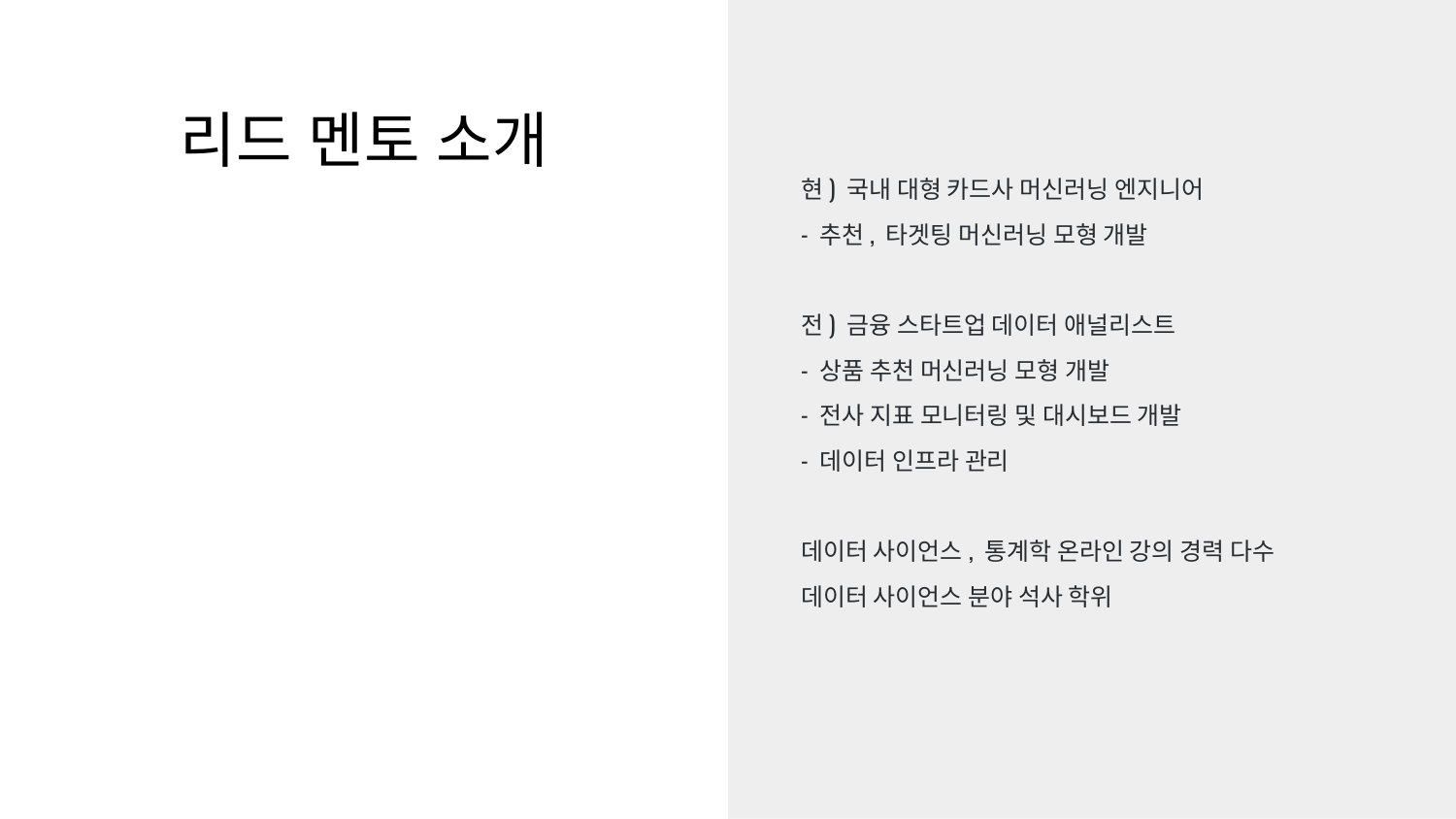

현) 국내 대형 카드사 머신러닝 엔지니어
- 추천, 타겟팅 머신러닝 모형 개발

전) 금융 스타트업 데이터 애널리스트
- 상품 추천 머신러닝 모형 개발
- 전사 지표 모니터링 및 대시보드 개발
- 데이터 인프라 관리

데이터 사이언스, 통계학 온라인 강의 경력 다수
데이터 사이언스 분야 석사 학위

# 리드 멘토 소개